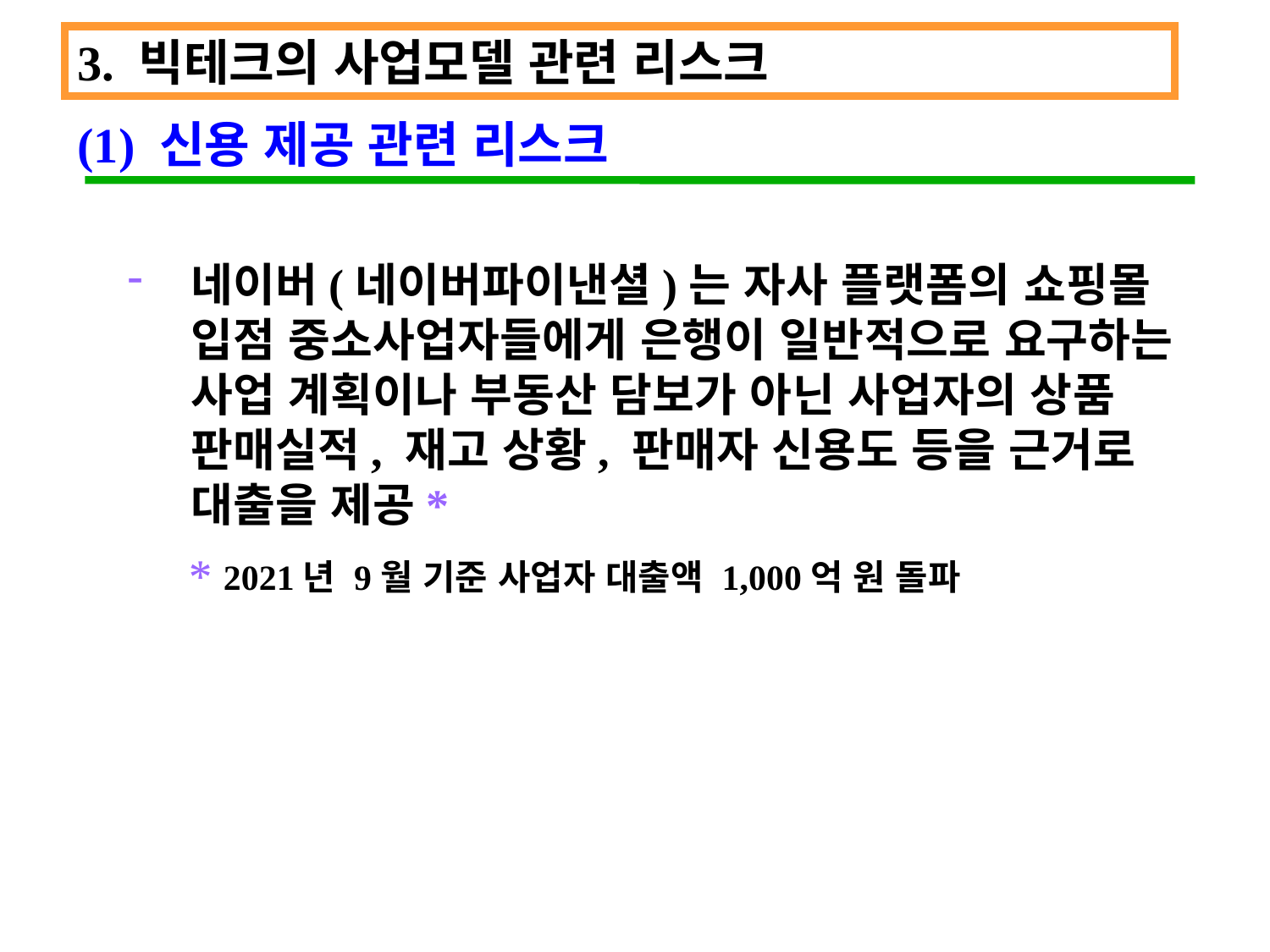

3. 빅테크의 사업모델 관련 리스크
(1) 신용 제공 관련 리스크

네이버(네이버파이낸셜)는 자사 플랫폼의 쇼핑몰 입점 중소사업자들에게 은행이 일반적으로 요구하는 사업 계획이나 부동산 담보가 아닌 사업자의 상품 판매실적, 재고 상황, 판매자 신용도 등을 근거로 대출을 제공*
 2021년 9월 기준 사업자 대출액 1,000억 원 돌파